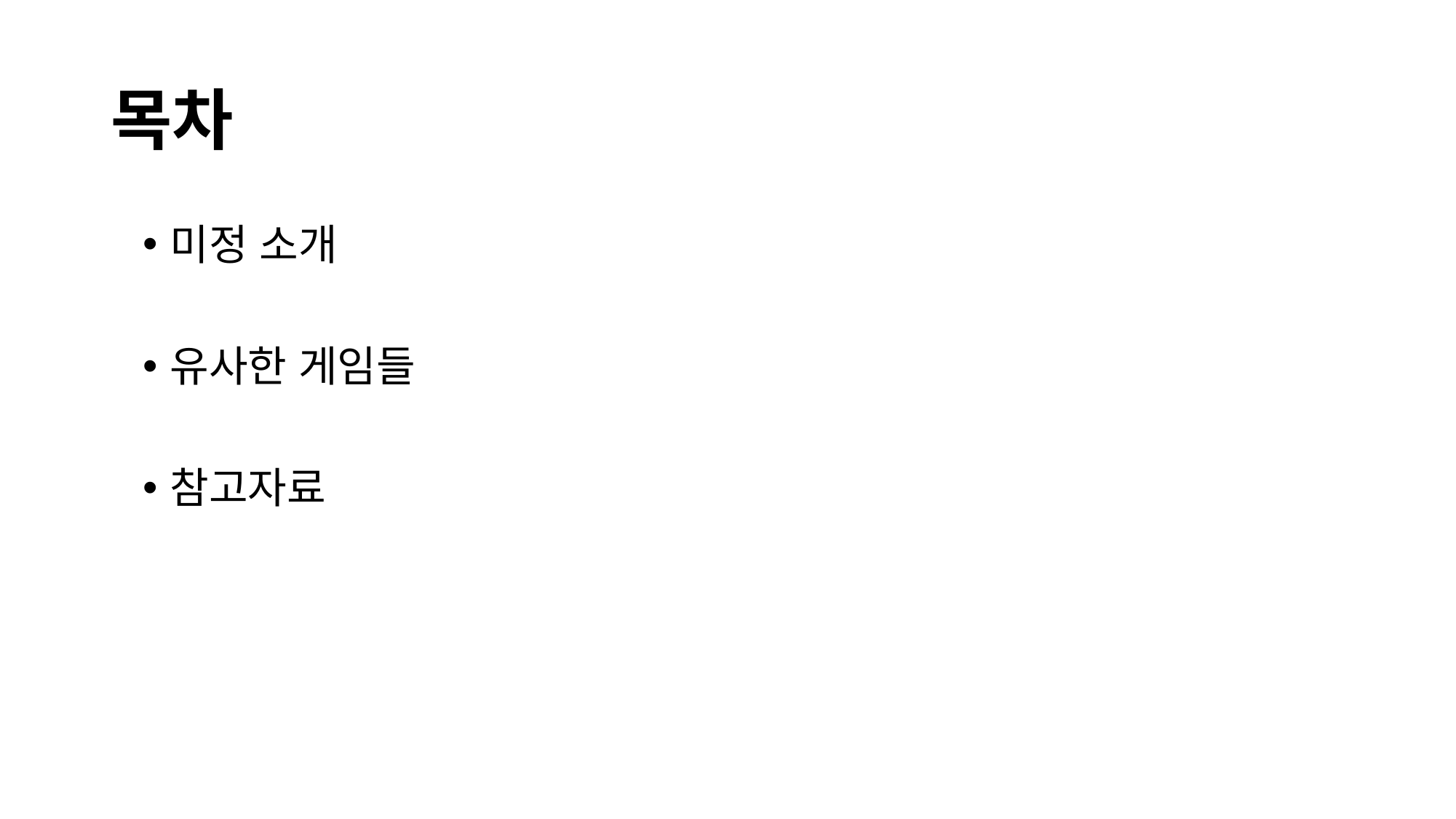

# 목차
미정 소개

유사한 게임들

참고자료